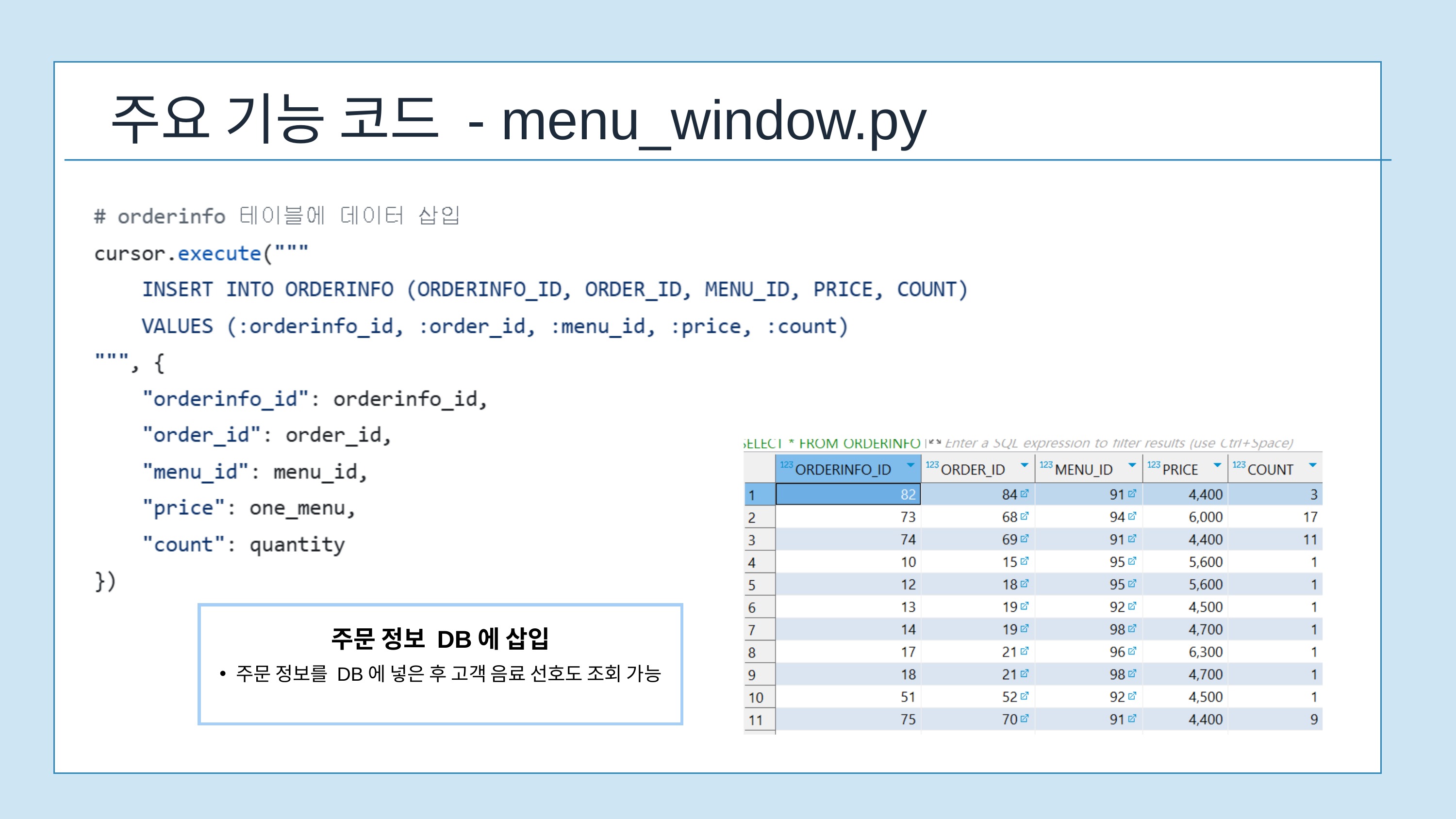

주요 기능 코드 - menu_window.py

주문 정보 DB에 삽입
주문 정보를 DB에 넣은 후 고객 음료 선호도 조회 가능